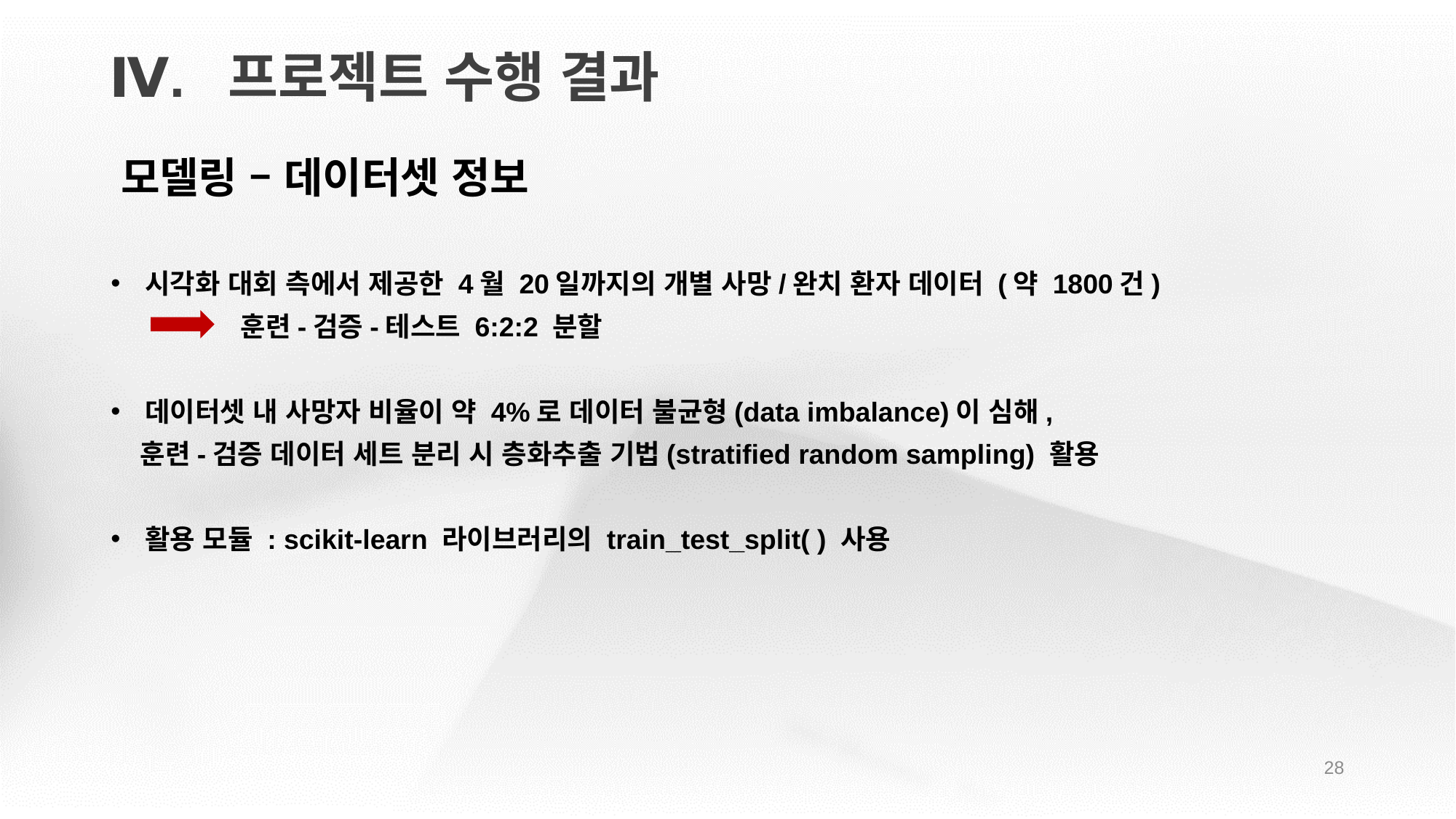

Ⅳ.  프로젝트 수행 결과
모델링 – 데이터셋 정보
시각화 대회 측에서 제공한 4월 20일까지의 개별 사망/완치 환자 데이터 (약 1800건)
         훈련-검증-테스트 6:2:2 분할

데이터셋 내 사망자 비율이 약 4%로 데이터 불균형(data imbalance)이 심해,
   훈련-검증 데이터 세트 분리 시 층화추출 기법(stratified random sampling) 활용

활용 모듈 : scikit-learn 라이브러리의 train_test_split( ) 사용

28